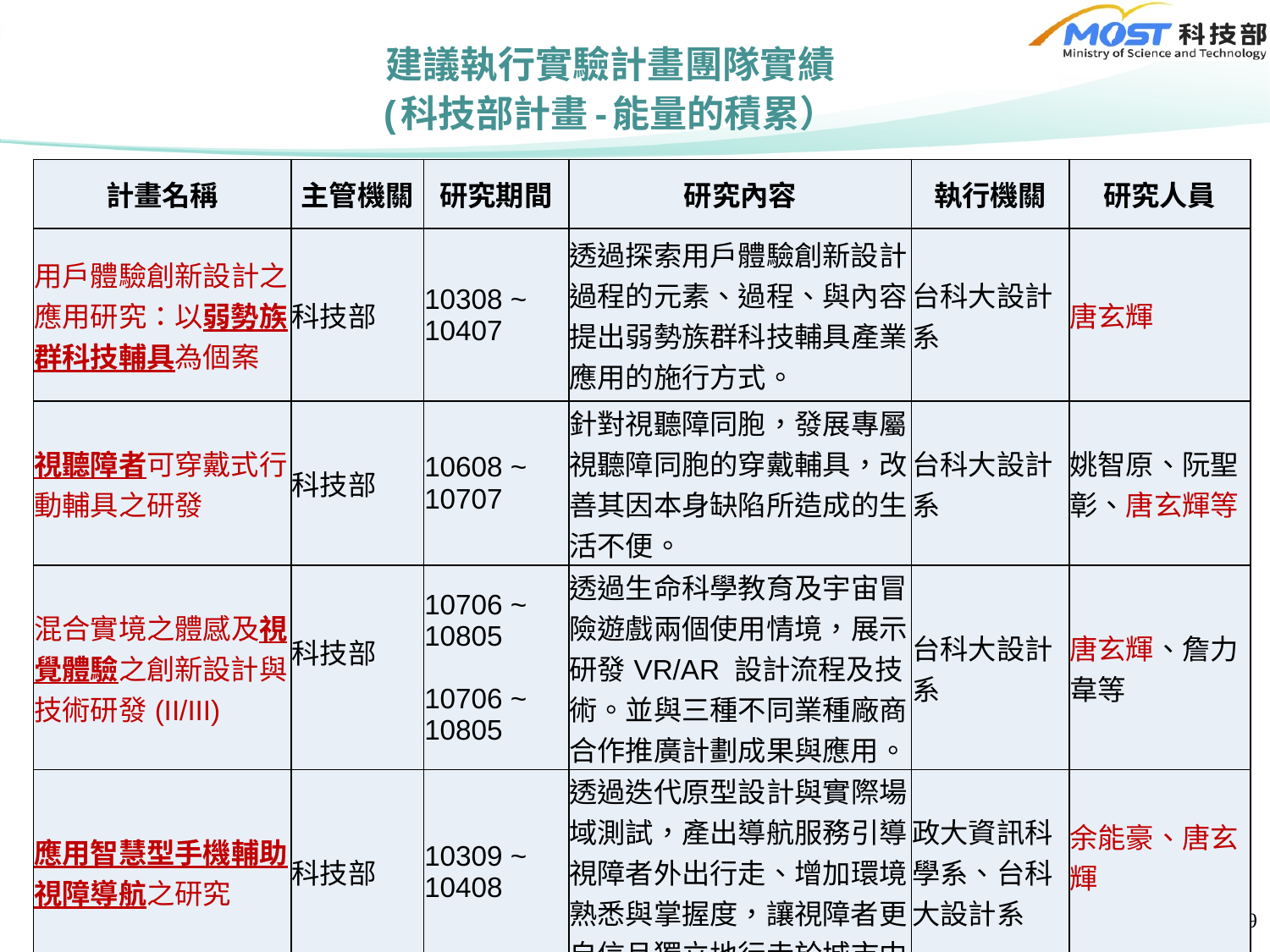

# 建議執行實驗計畫團隊實績 (科技部計畫-能量的積累）
| 計畫名稱 | 主管機關 | 研究期間 | 研究內容 | 執行機關 | 研究人員 |
| --- | --- | --- | --- | --- | --- |
| 用戶體驗創新設計之應用研究：以弱勢族群科技輔具為個案 | 科技部 | 10308 ~ 10407 | 透過探索用戶體驗創新設計過程的元素、過程、與內容，提出弱勢族群科技輔具產業應用的施行方式。 | 台科大設計系 | 唐玄輝 |
| 視聽障者可穿戴式行動輔具之研發 | 科技部 | 10608 ~ 10707 | 針對視聽障同胞，發展專屬視聽障同胞的穿戴輔具，改善其因本身缺陷所造成的生活不便。 | 台科大設計系 | 姚智原、阮聖彰、唐玄輝等 |
| 混合實境之體感及視覺體驗之創新設計與技術研發(II/III) | 科技部 | 10706 ~ 10805 10706 ~ 10805 | 透過生命科學教育及宇宙冒 險遊戲兩個使用情境，展示研發VR/AR 設計流程及技術。並與三種不同業種廠商合作推廣計劃成果與應用。 | 台科大設計系 | 唐玄輝、詹力韋等 |
| 應用智慧型手機輔助視障導航之研究 | 科技部 | 10309 ~ 10408 | 透過迭代原型設計與實際場域測試，產出導航服務引導視障者外出行走、增加環境熟悉與掌握度，讓視障者更自信且獨立地行走於城市中。 | 政大資訊科學系、台科大設計系 | 余能豪、唐玄輝 |
9